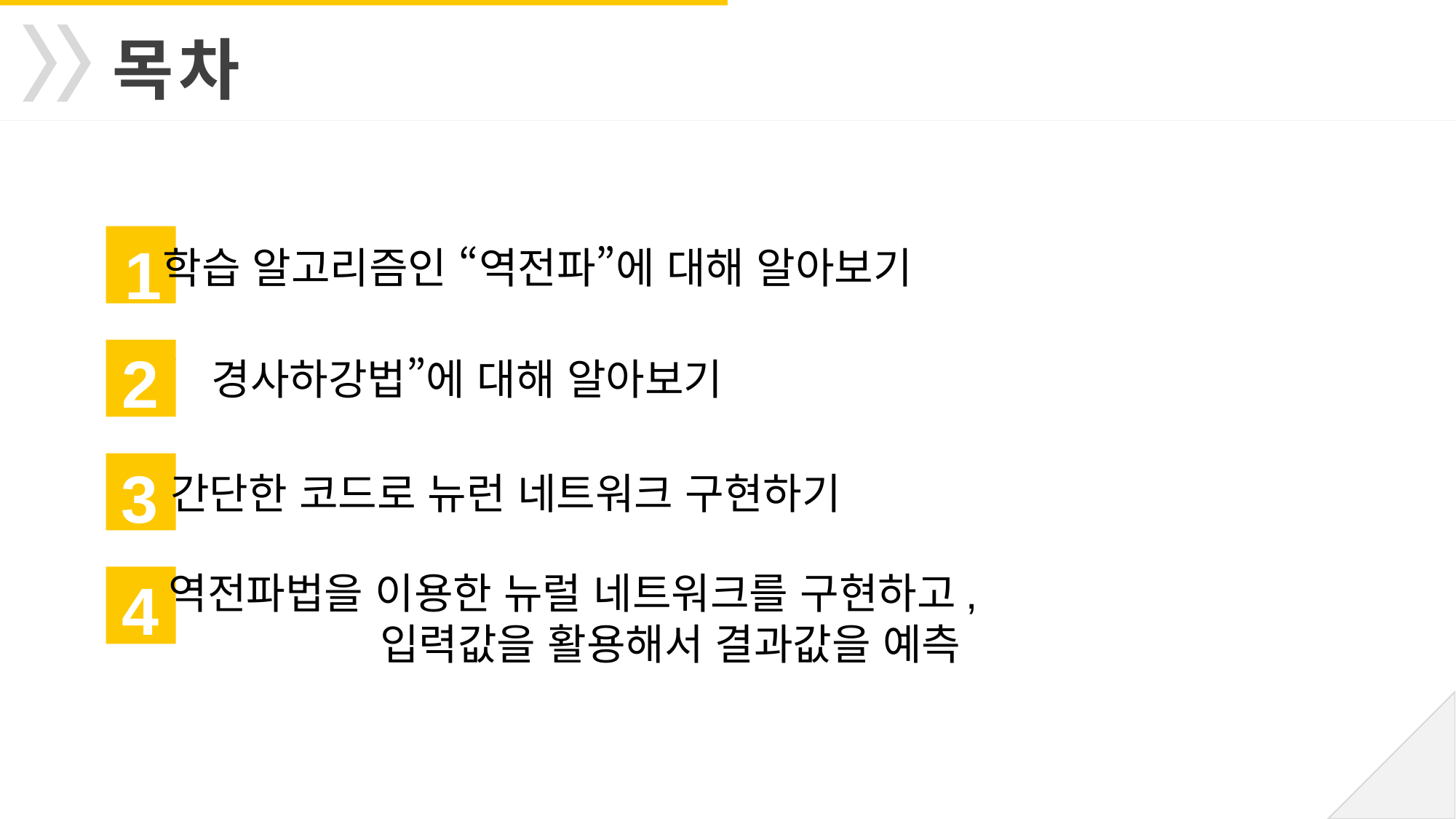

목차

“경사하강법”에 대해 알아보기
1
학습 알고리즘인 “역전파”에 대해 알아보기

2
3

간단한 코드로 뉴런 네트워크 구현하기
역전파법을 이용한 뉴럴 네트워크를 구현하고,
                 입력값을 활용해서 결과값을 예측

4